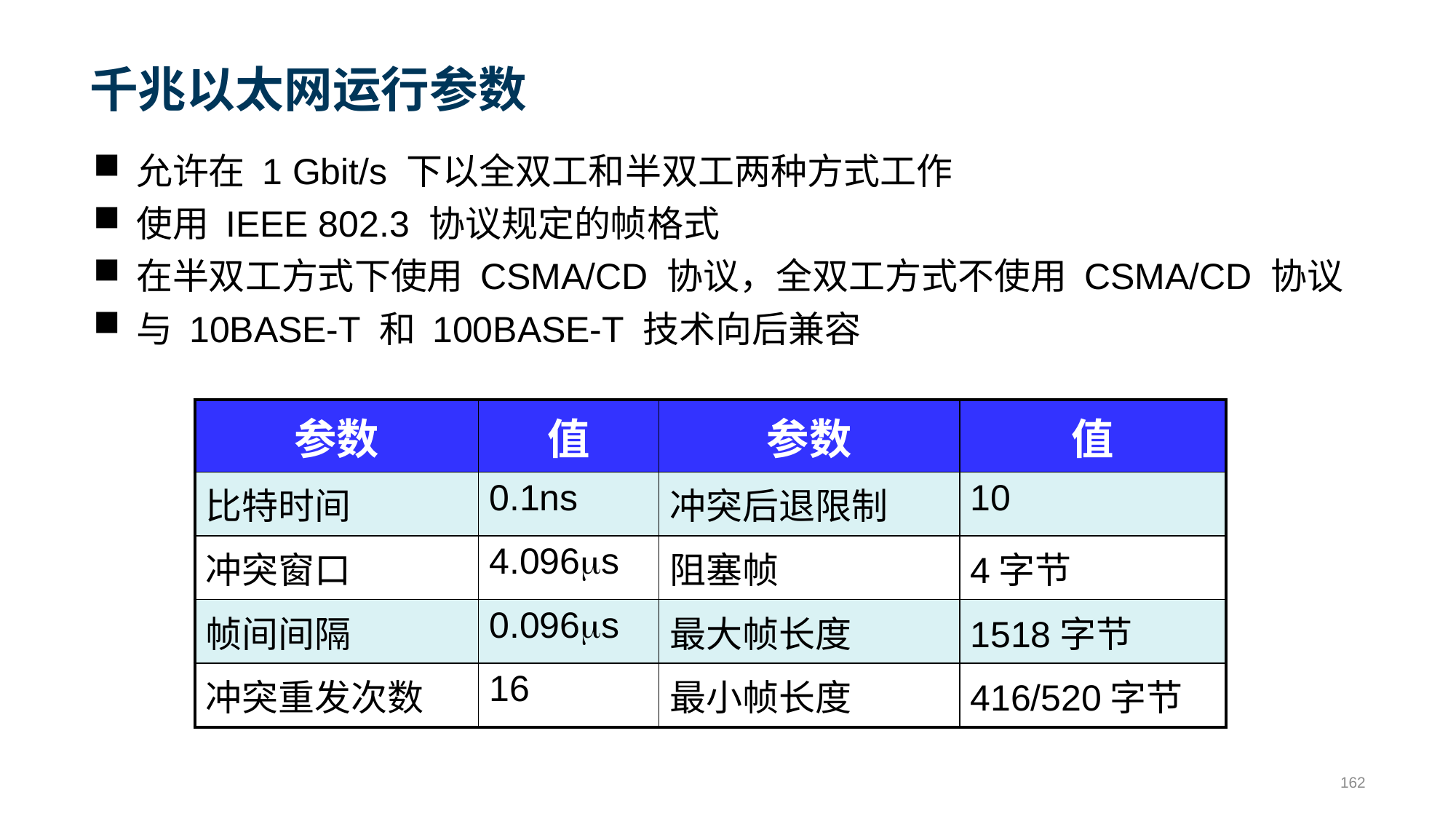

# 千兆以太网运行参数
允许在 1 Gbit/s 下以全双工和半双工两种方式工作
使用 IEEE 802.3 协议规定的帧格式
在半双工方式下使用 CSMA/CD 协议，全双工方式不使用 CSMA/CD 协议
与 10BASE-T 和 100BASE-T 技术向后兼容
| 参数 | 值 | 参数 | 值 |
| --- | --- | --- | --- |
| 比特时间 | 0.1ns | 冲突后退限制 | 10 |
| 冲突窗口 | 4.096μs | 阻塞帧 | 4字节 |
| 帧间间隔 | 0.096μs | 最大帧长度 | 1518字节 |
| 冲突重发次数 | 16 | 最小帧长度 | 416/520字节 |
162